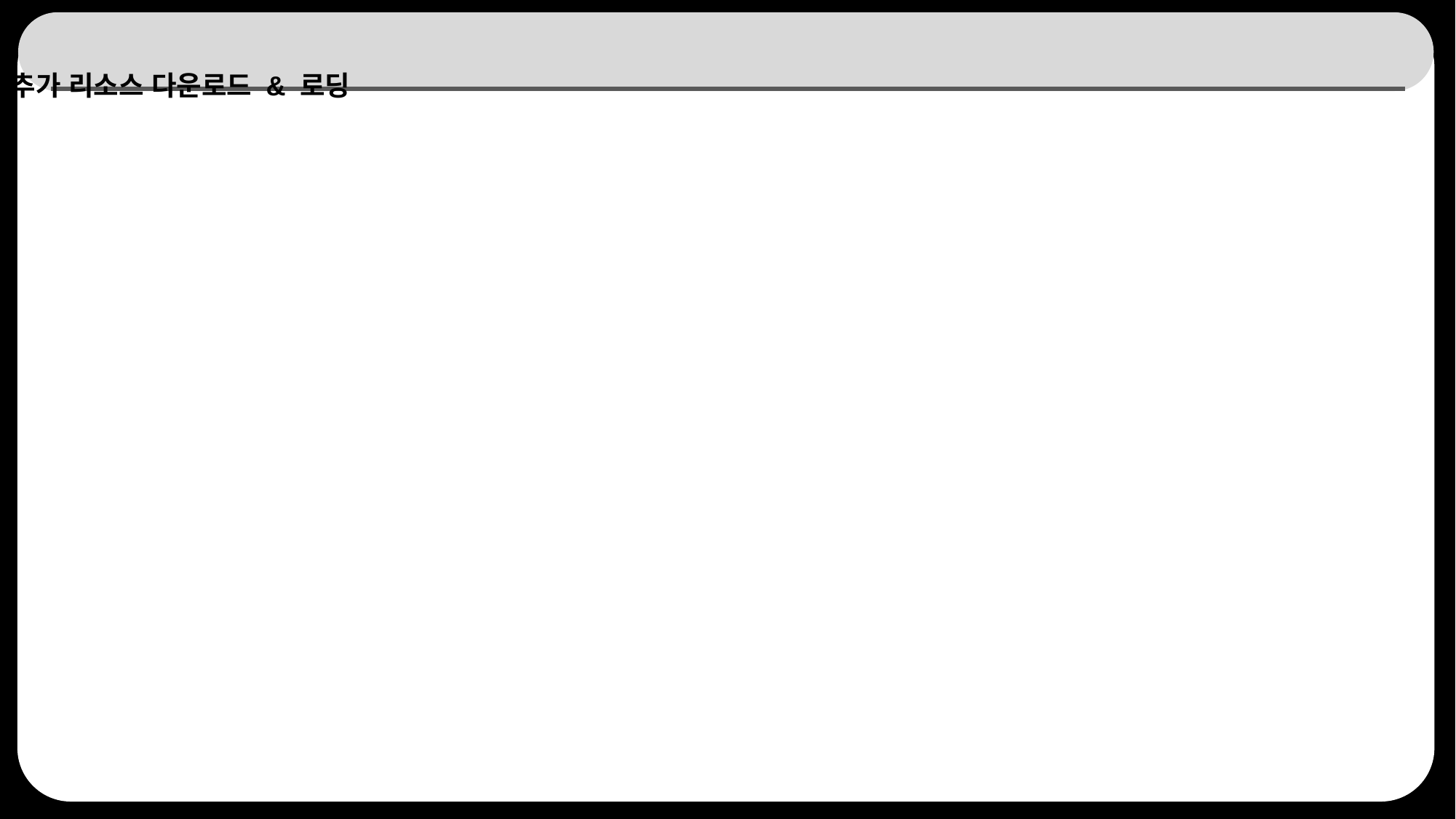

# 추가 리소스 다운로드 & 로딩

25